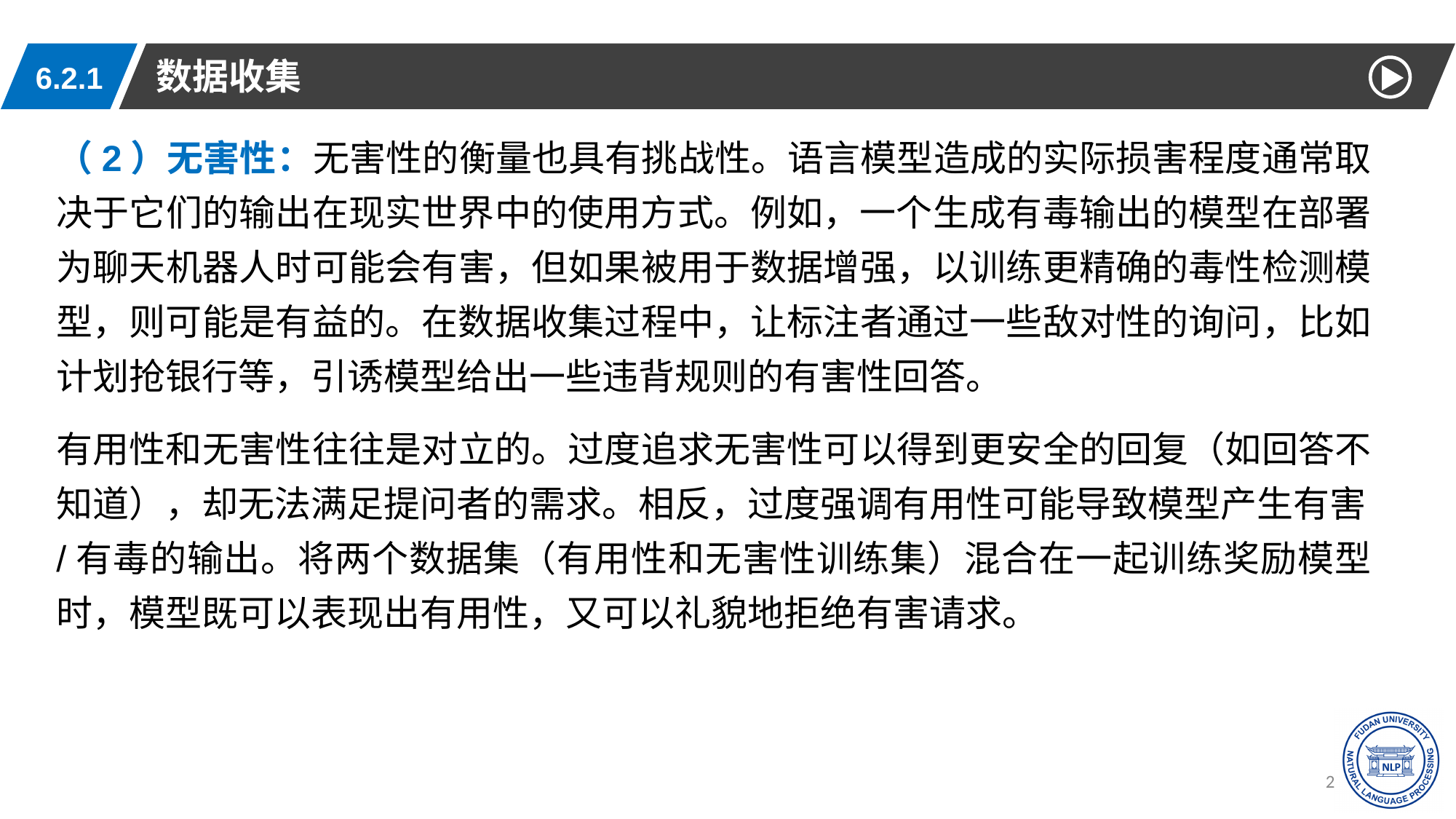

数据收集
6.2.1

（2）无害性：无害性的衡量也具有挑战性。语言模型造成的实际损害程度通常取决于它们的输出在现实世界中的使用方式。例如，一个生成有毒输出的模型在部署为聊天机器人时可能会有害，但如果被用于数据增强，以训练更精确的毒性检测模型，则可能是有益的。在数据收集过程中，让标注者通过一些敌对性的询问，比如计划抢银行等，引诱模型给出一些违背规则的有害性回答。
有用性和无害性往往是对立的。过度追求无害性可以得到更安全的回复（如回答不知道），却无法满足提问者的需求。相反，过度强调有用性可能导致模型产生有害/有毒的输出。将两个数据集（有用性和无害性训练集）混合在一起训练奖励模型时，模型既可以表现出有用性，又可以礼貌地拒绝有害请求。
27